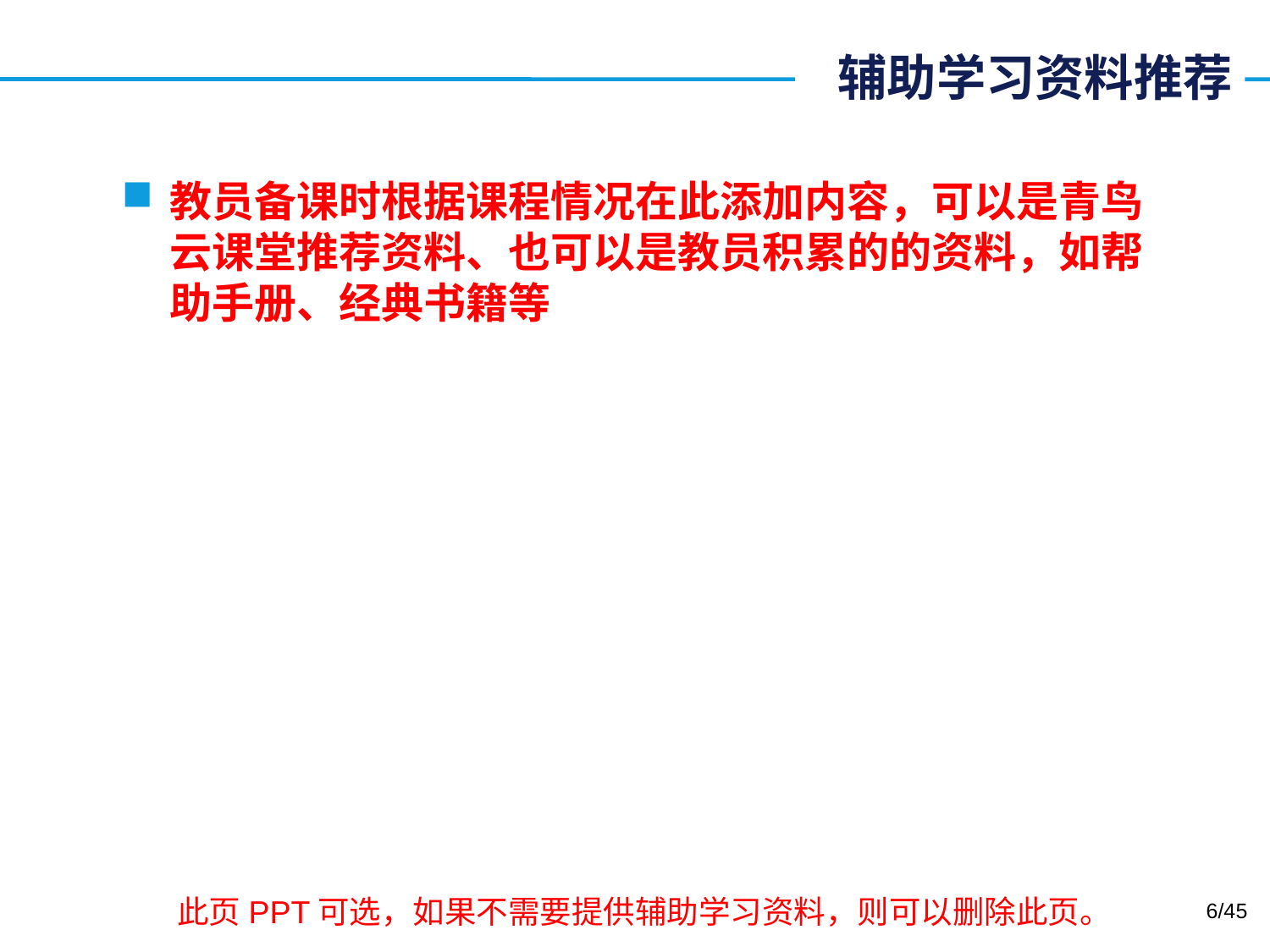

# 辅助学习资料推荐
教员备课时根据课程情况在此添加内容，可以是青鸟云课堂推荐资料、也可以是教员积累的的资料，如帮助手册、经典书籍等

此页PPT可选，如果不需要提供辅助学习资料，则可以删除此页。
6/45